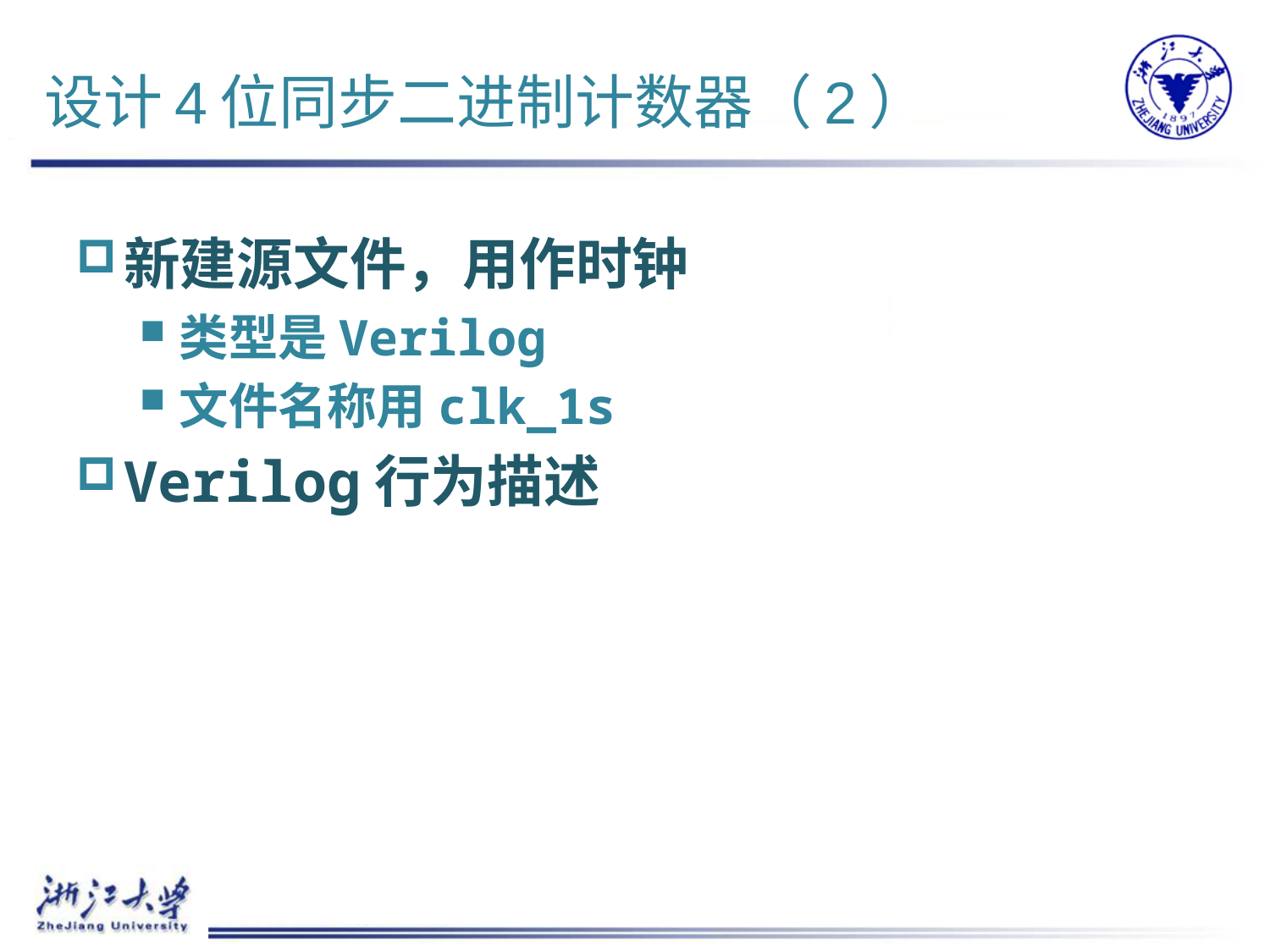

# 设计4位同步二进制计数器（2）
新建源文件，用作时钟
类型是Verilog
文件名称用clk_1s
Verilog行为描述